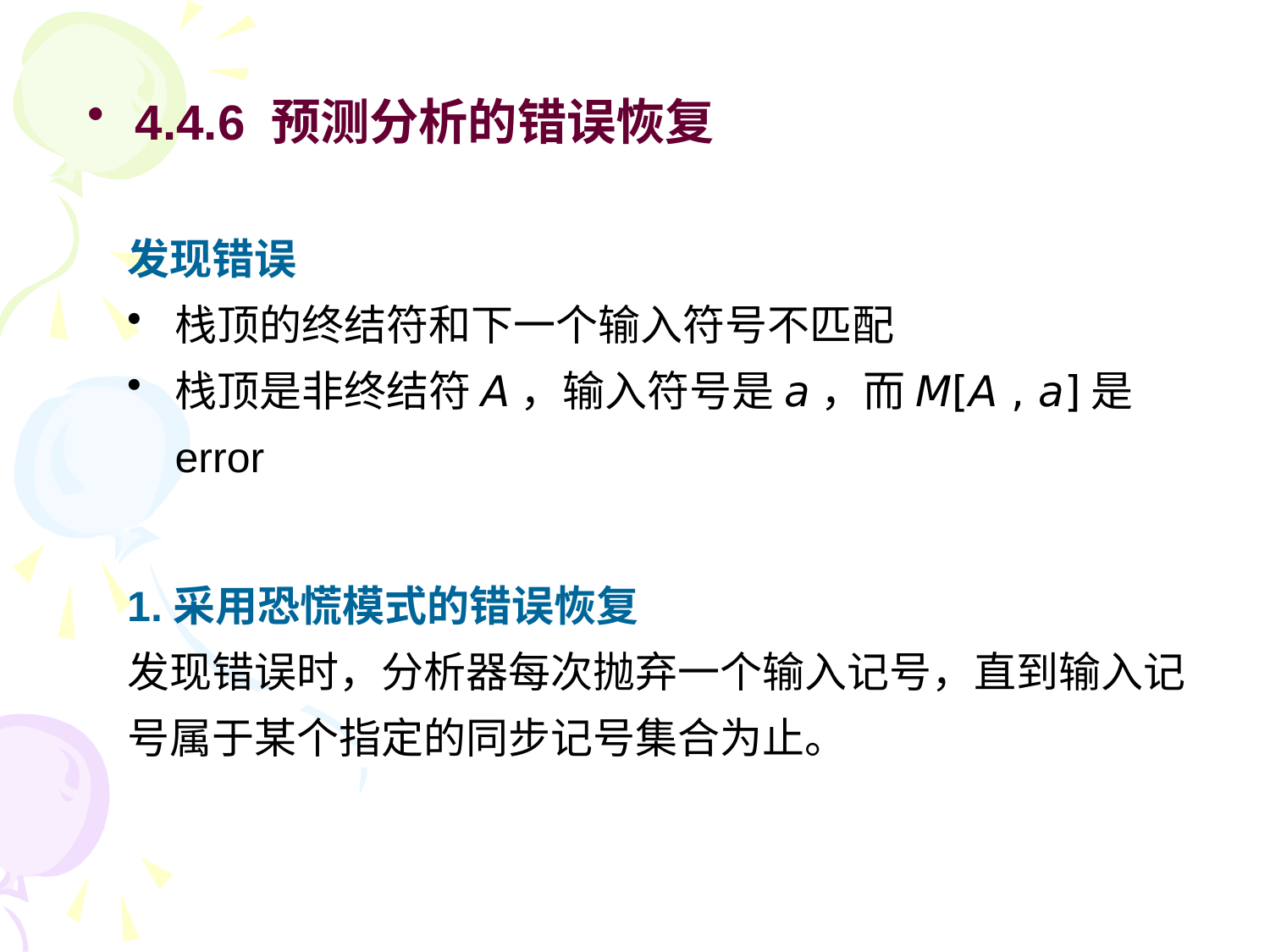

4.4.6 预测分析的错误恢复
发现错误
栈顶的终结符和下一个输入符号不匹配
栈顶是非终结符A，输入符号是a，而M[A , a]是error

1.采用恐慌模式的错误恢复
发现错误时，分析器每次抛弃一个输入记号，直到输入记
号属于某个指定的同步记号集合为止。
96